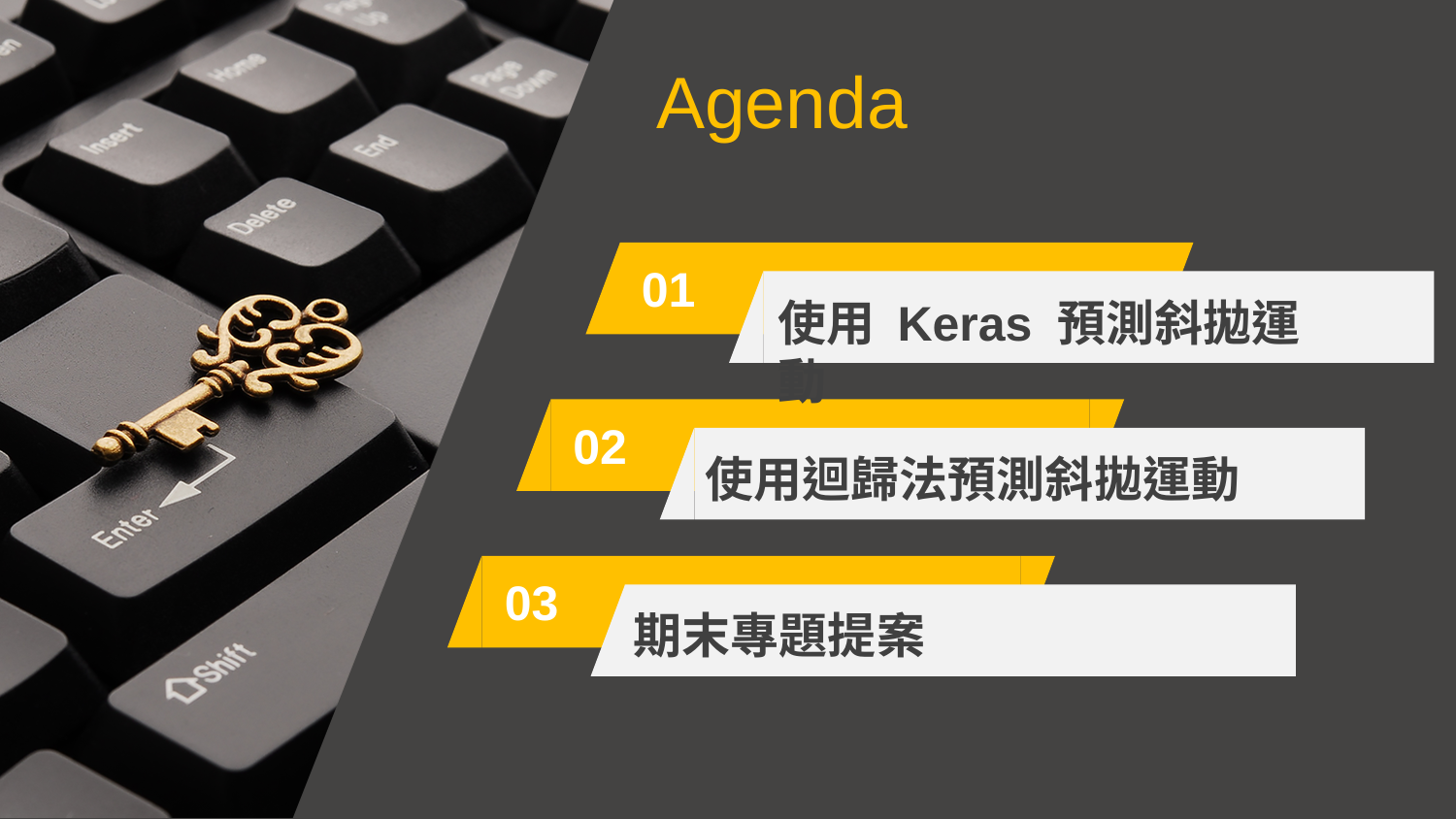

Agenda

01
使用 Keras 預測斜拋運動

02
使用迴歸法預測斜拋運動

03
期末專題提案